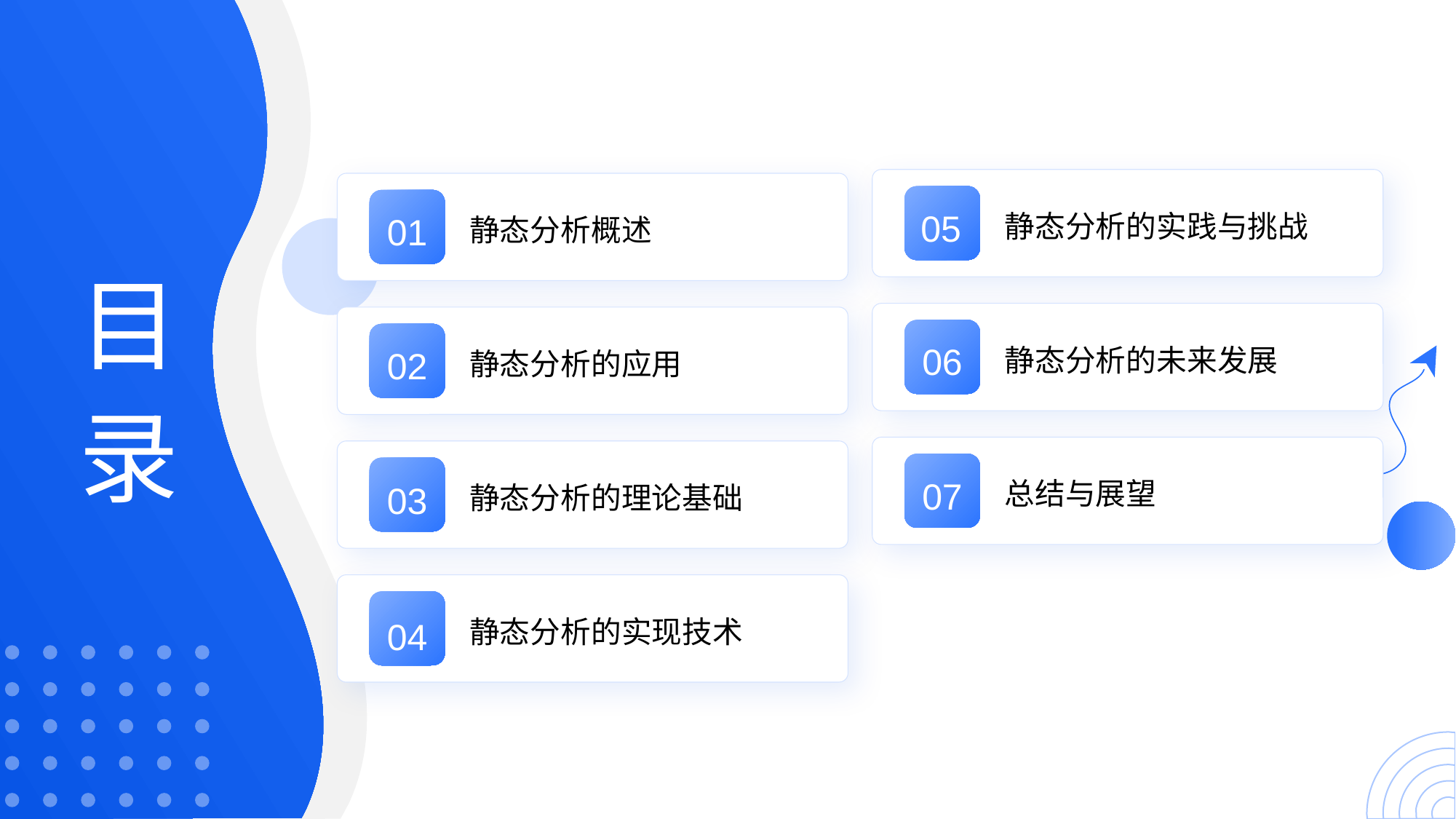

静态分析的实践与挑战
静态分析概述

05
01

目录

静态分析的未来发展
静态分析的应用

06
02

总结与展望
静态分析的理论基础

07
03

静态分析的实现技术

04